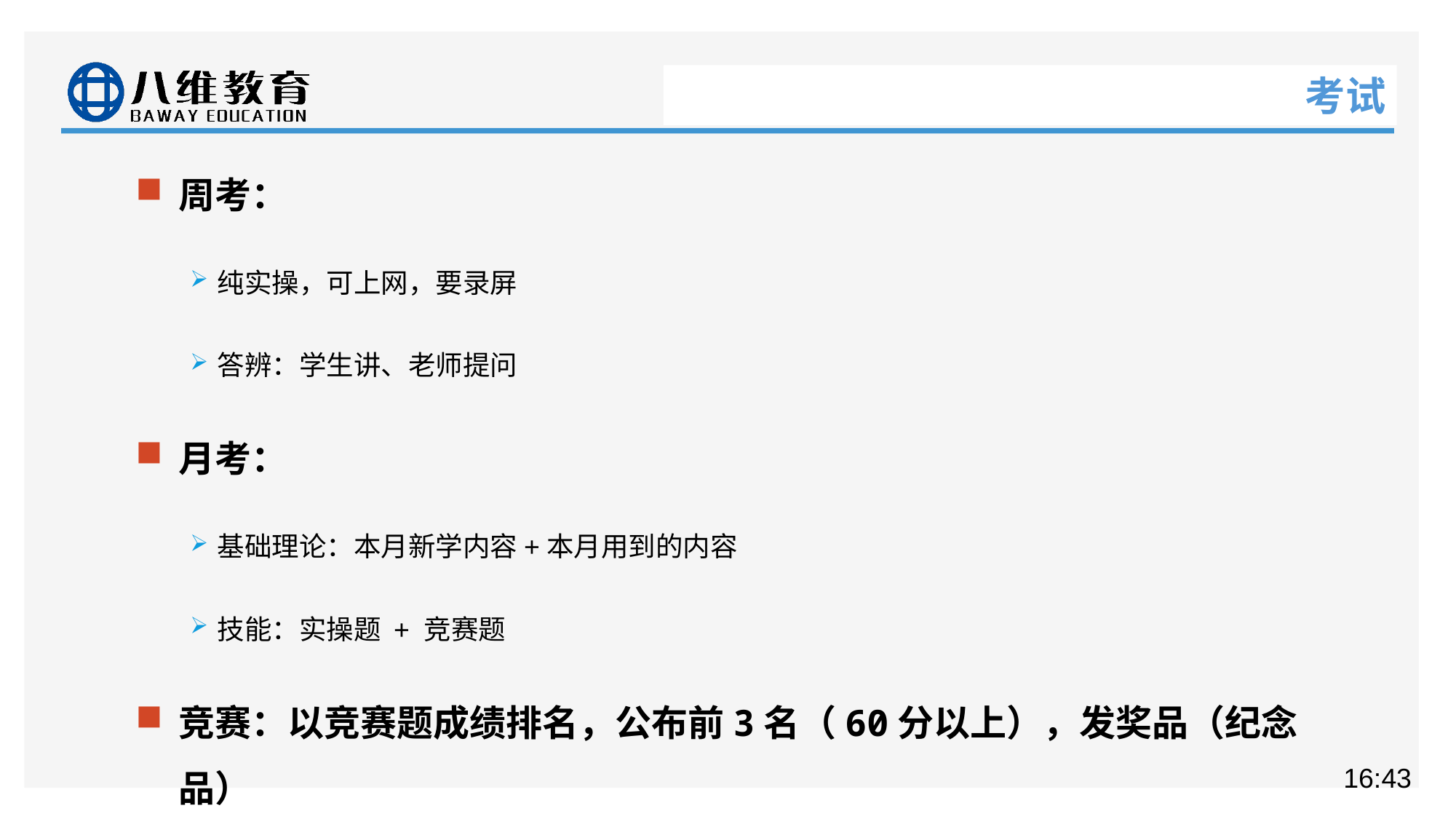

# 考试
周考：
纯实操，可上网，要录屏
答辨：学生讲、老师提问
月考：
基础理论：本月新学内容+本月用到的内容
技能：实操题 + 竞赛题
竞赛：以竞赛题成绩排名，公布前3名（60分以上），发奖品（纪念品）